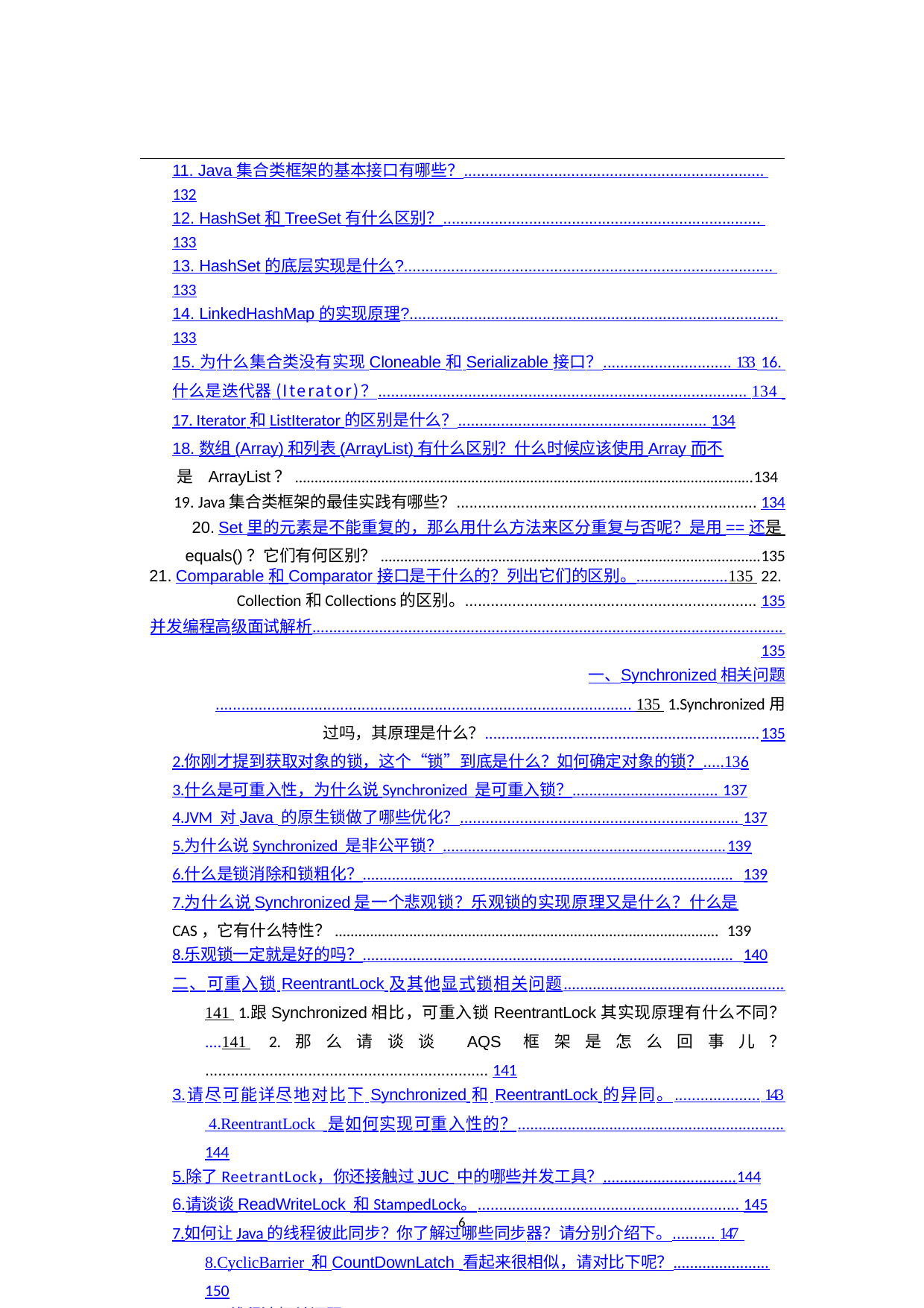

11. Java 集合类框架的基本接口有哪些？...................................................................... 132
12. HashSet 和 TreeSet 有什么区别？.......................................................................... 133
13. HashSet 的底层实现是什么?...................................................................................... 133
14. LinkedHashMap 的实现原理?...................................................................................... 133
15. 为什么集合类没有实现 Cloneable 和 Serializable 接口？.............................. 133  16. 什么是迭代器 (Iterator)？...................................................................................... 134  17. Iterator 和 ListIterator 的区别是什么？.......................................................... 134
18. 数组 (Array) 和列表 (ArrayList) 有什么区别？什么时候应该使用 Array 而不
是 ArrayList？.....................................................................................................................134  19. Java 集合类框架的最佳实践有哪些？...................................................................... 134
Set 里的元素是不能重复的，那么用什么方法来区分重复与否呢？是用 == 还是  equals()？它们有何区别？.................................................................................................135
Comparable 和 Comparator 接口是干什么的？列出它们的区别。......................135  22. Collection 和 Collections 的区别。.................................................................... 135
并发编程高级面试解析.................................................................................................................135
一、Synchronized 相关问题................................................................................................. 135  1.Synchronized 用过吗，其原理是什么？..................................................................135
2.你刚才提到获取对象的锁，这个“锁”到底是什么？如何确定对象的锁？.....136
3.什么是可重入性，为什么说 Synchronized  是可重入锁？................................... 137
4.JVM  对 Java  的原生锁做了哪些优化？................................................................. 137
5.为什么说 Synchronized  是非公平锁？....................................................................139
6.什么是锁消除和锁粗化？.........................................................................................  139
7.为什么说 Synchronized 是一个悲观锁？乐观锁的实现原理又是什么？什么是
CAS，它有什么特性？..................................................................................................  139
8.乐观锁一定就是好的吗？.........................................................................................  140
二、可重入锁 ReentrantLock 及其他显式锁相关问题.....................................................141  1.跟 Synchronized 相比，可重入锁 ReentrantLock 其实现原理有什么不同？....141  2.那么请谈谈 AQS  框架是怎么回事儿？.................................................................. 141
3.请尽可能详尽地对比下 Synchronized 和 ReentrantLock 的异同。.................... 143  4.ReentrantLock   是如何实现可重入性的？................................................................144
5.除了 ReetrantLock，你还接触过 JUC  中的哪些并发工具？................................144
6.请谈谈 ReadWriteLock  和 StampedLock。............................................................. 145
7.如何让 Java 的线程彼此同步？你了解过哪些同步器？请分别介绍下。.......... 147  8.CyclicBarrier  和 CountDownLatch  看起来很相似，请对比下呢？.......................150
三、Java   线程池相关问题....................................................................................................151
1.Java   中的线程池是如何实现的？.............................................................................151
2.创建线程池的几个核心构造参数？......................................................................... 152
线程池中的线程是怎么创建的？是一开始就随着线程池的启动创建好的吗？.152
既然提到可以通过配置不同参数创建出不同的线程池，那么 Java 中默认实现好 的线程池又有哪些呢？请比较它们的异同。............................................................ 153
5.如何在 Java  线程池中提交线程？...........................................................................155
四、Java   内存模型相关问题................................................................................................156

6